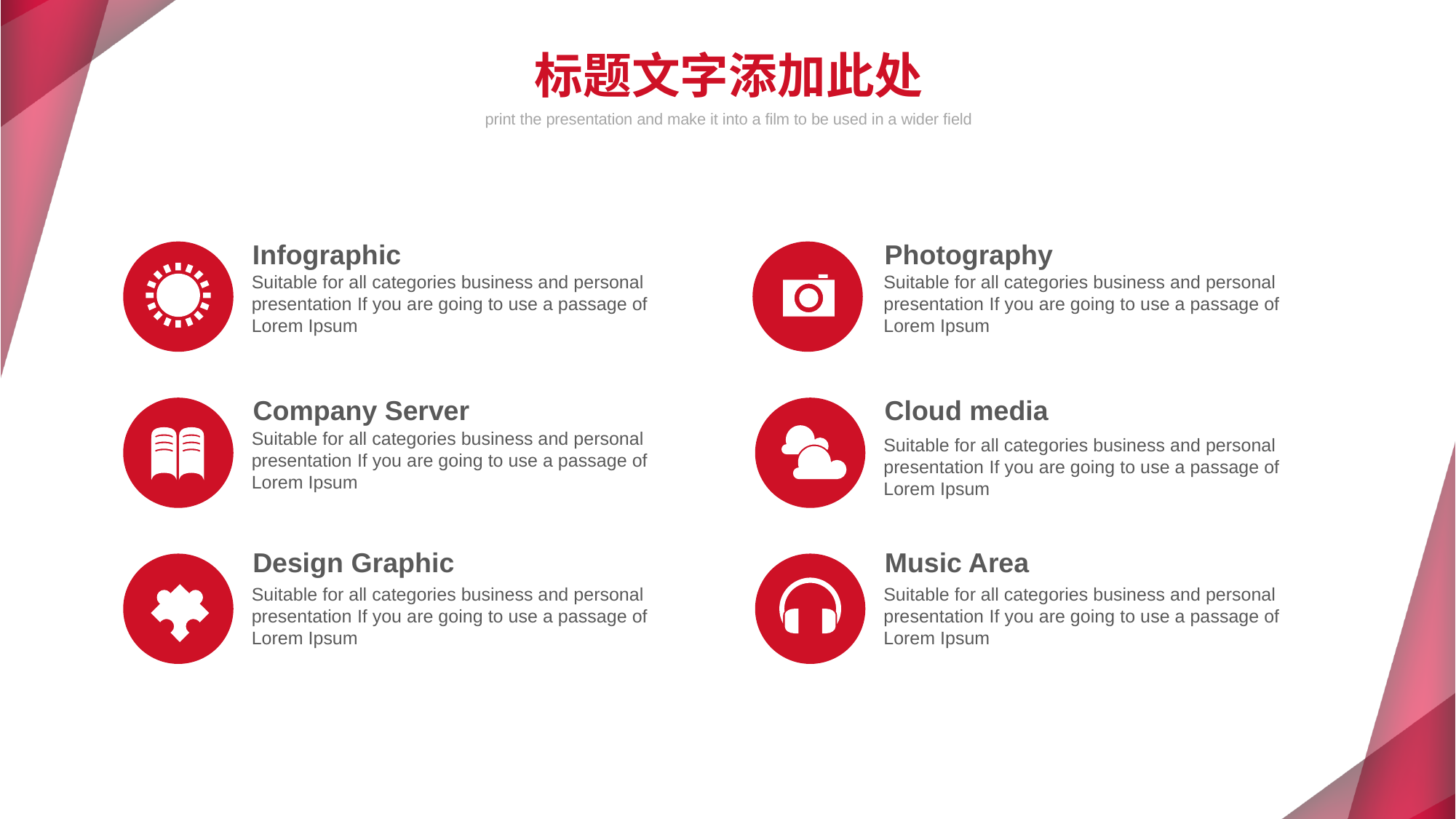

标题文字添加此处
print the presentation and make it into a film to be used in a wider field
Infographic
Photography

Suitable for all categories business and personal presentation If you are going to use a passage of Lorem Ipsum
Suitable for all categories business and personal presentation If you are going to use a passage of Lorem Ipsum
Company Server
Cloud media

Suitable for all categories business and personal presentation If you are going to use a passage of Lorem Ipsum
Suitable for all categories business and personal presentation If you are going to use a passage of Lorem Ipsum
Design Graphic
Music Area

Suitable for all categories business and personal presentation If you are going to use a passage of Lorem Ipsum
Suitable for all categories business and personal presentation If you are going to use a passage of Lorem Ipsum